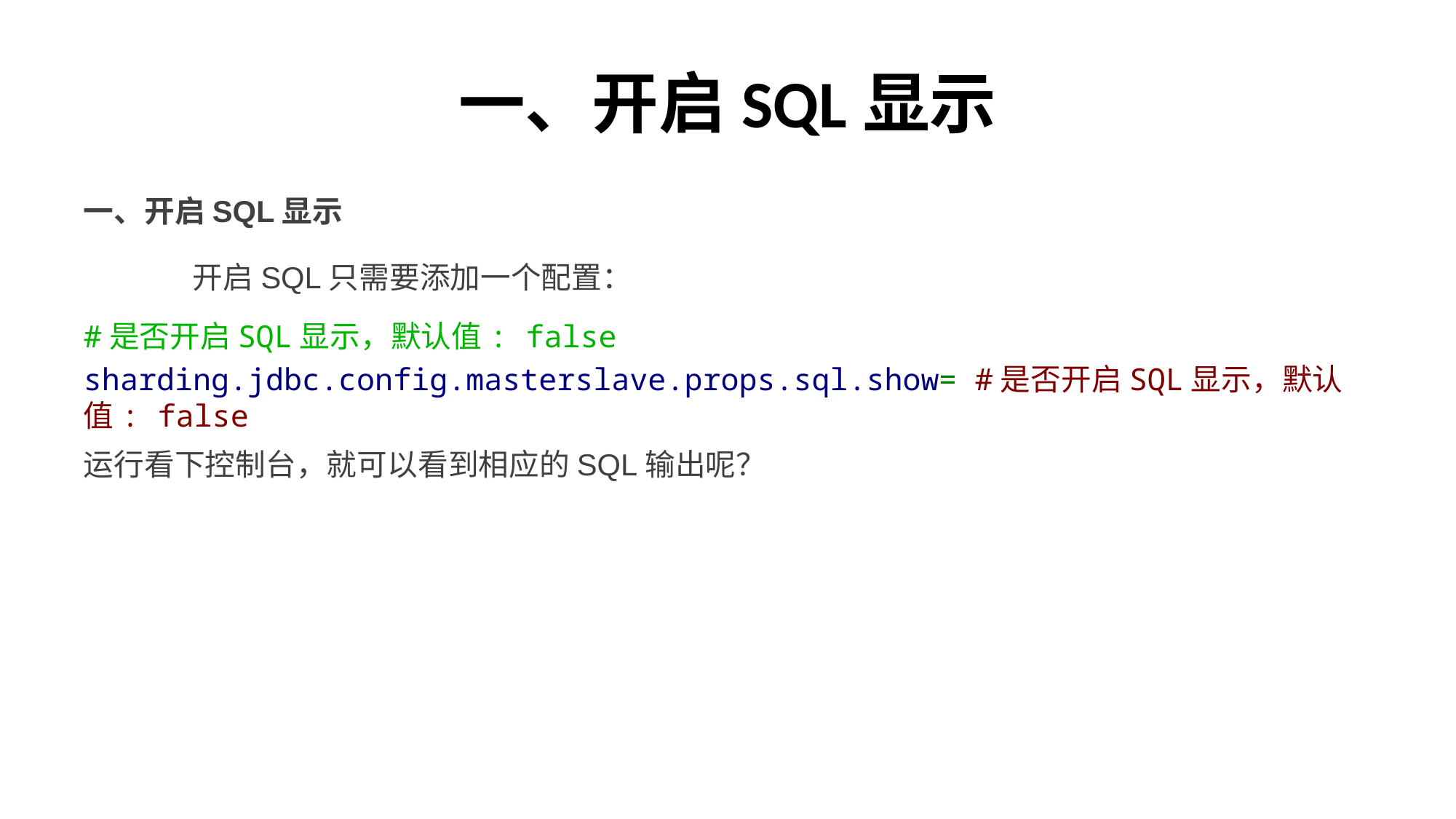

# 一、开启SQL显示
一、开启SQL显示
	开启SQL只需要添加一个配置：
#是否开启SQL显示，默认值: false
sharding.jdbc.config.masterslave.props.sql.show= #是否开启SQL显示，默认值: false
运行看下控制台，就可以看到相应的SQL输出呢？